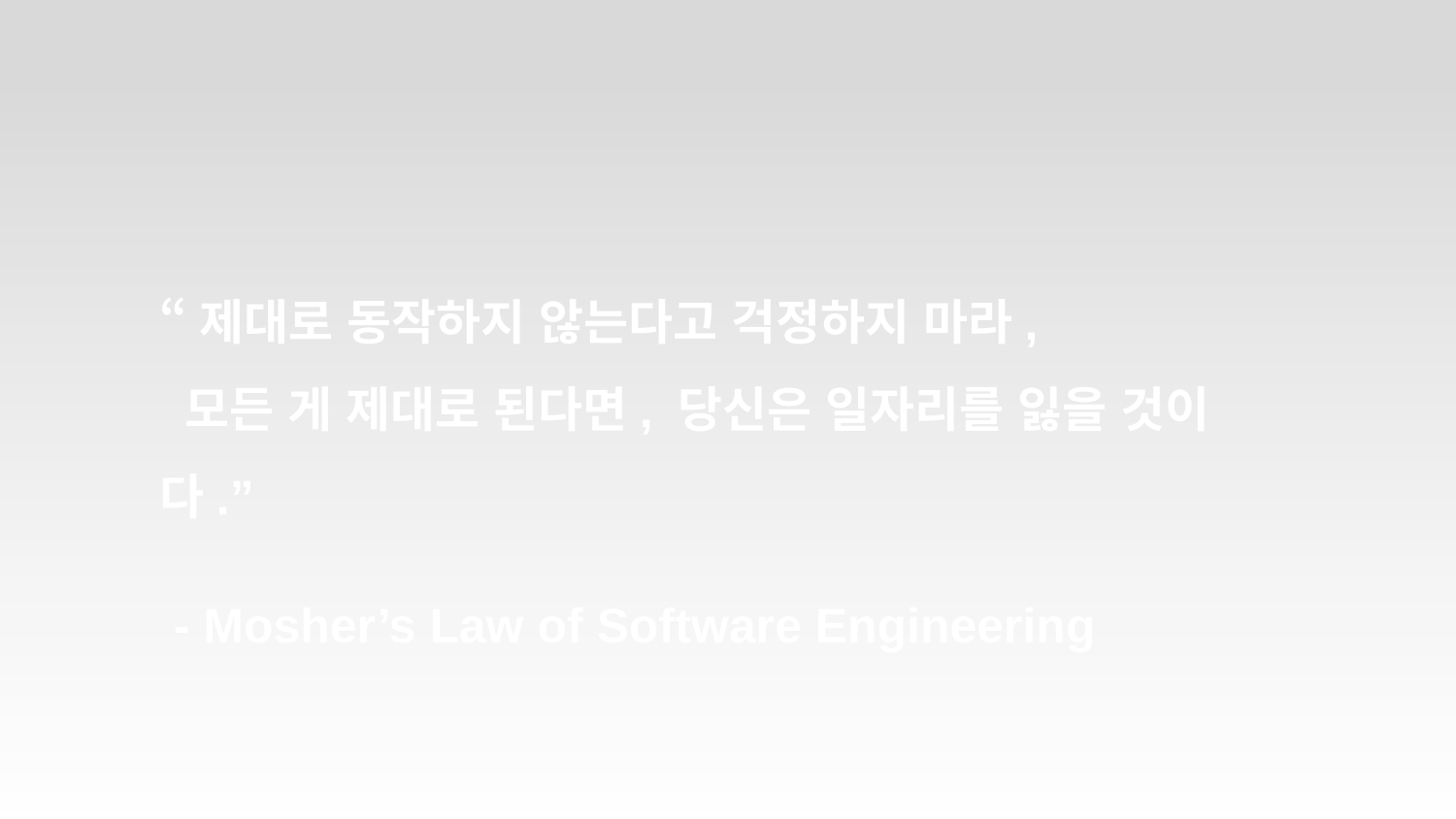

“제대로 동작하지 않는다고 걱정하지 마라,
 모든 게 제대로 된다면, 당신은 일자리를 잃을 것이다.”
 - Mosher’s Law of Software Engineering